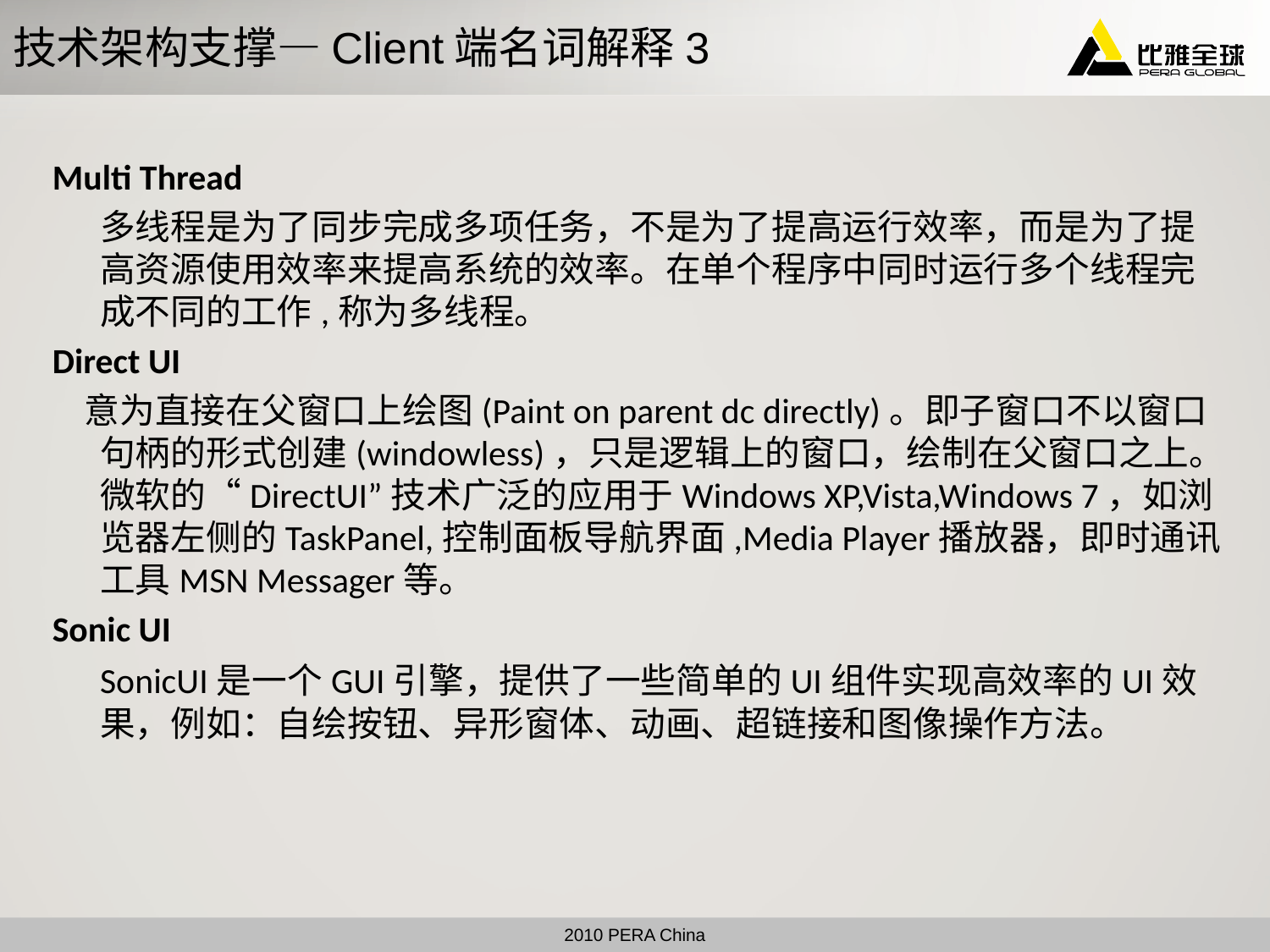

# 技术架构支撑—Client端名词解释3

Multi Thread
	多线程是为了同步完成多项任务，不是为了提高运行效率，而是为了提高资源使用效率来提高系统的效率。在单个程序中同时运行多个线程完成不同的工作,称为多线程。
Direct UI
   意为直接在父窗口上绘图(Paint on parent dc directly)。即子窗口不以窗口句柄的形式创建(windowless)，只是逻辑上的窗口，绘制在父窗口之上。微软的“DirectUI”技术广泛的应用于Windows XP,Vista,Windows 7，如浏览器左侧的TaskPanel,控制面板导航界面,Media Player播放器，即时通讯工具MSN Messager等。
Sonic UI
	SonicUI是一个GUI引擎，提供了一些简单的UI组件实现高效率的UI效果，例如：自绘按钮、异形窗体、动画、超链接和图像操作方法。